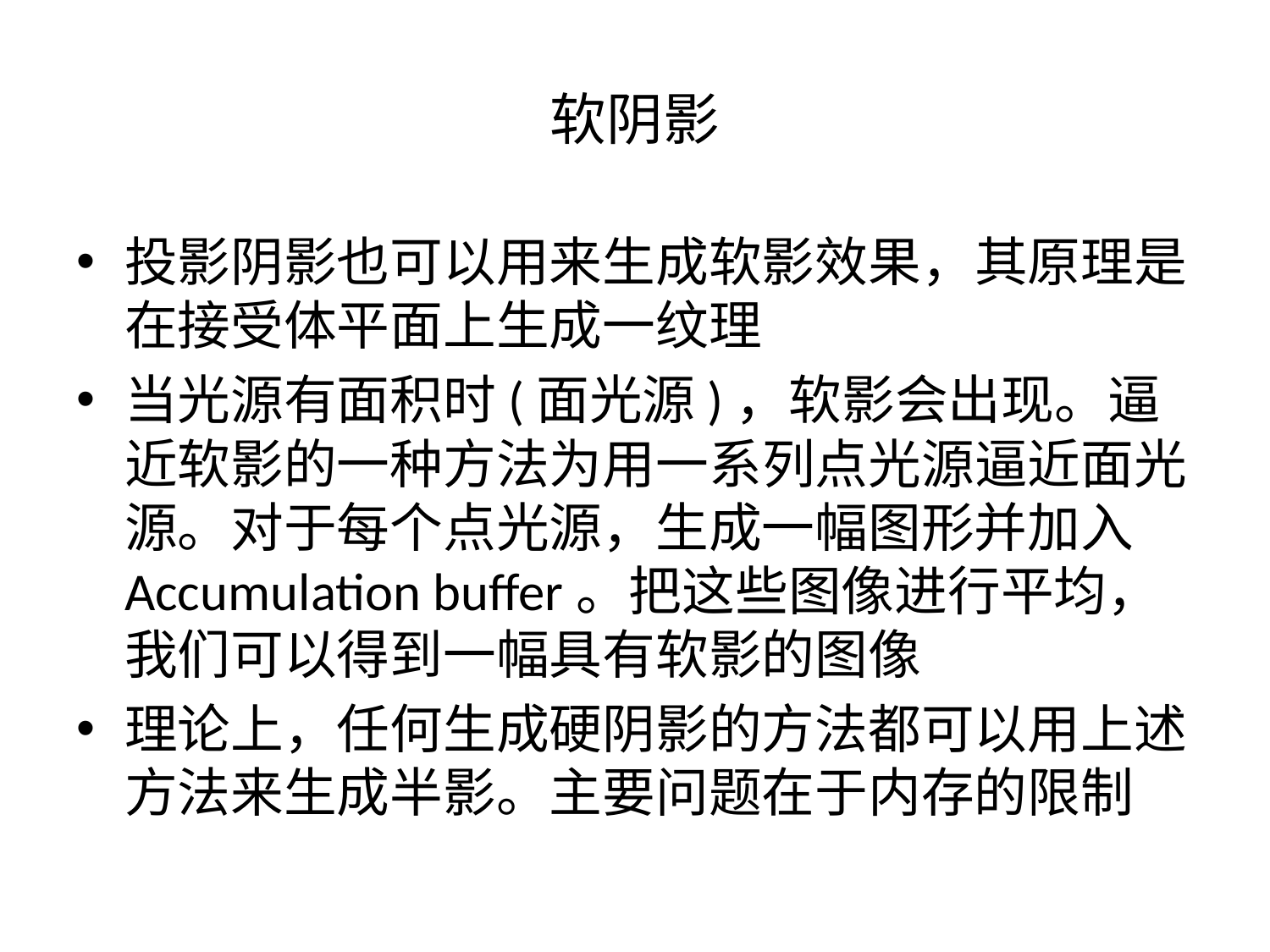

# 软阴影
投影阴影也可以用来生成软影效果，其原理是在接受体平面上生成一纹理
当光源有面积时(面光源)，软影会出现。逼近软影的一种方法为用一系列点光源逼近面光源。对于每个点光源，生成一幅图形并加入Accumulation buffer。把这些图像进行平均，我们可以得到一幅具有软影的图像
理论上，任何生成硬阴影的方法都可以用上述方法来生成半影。主要问题在于内存的限制